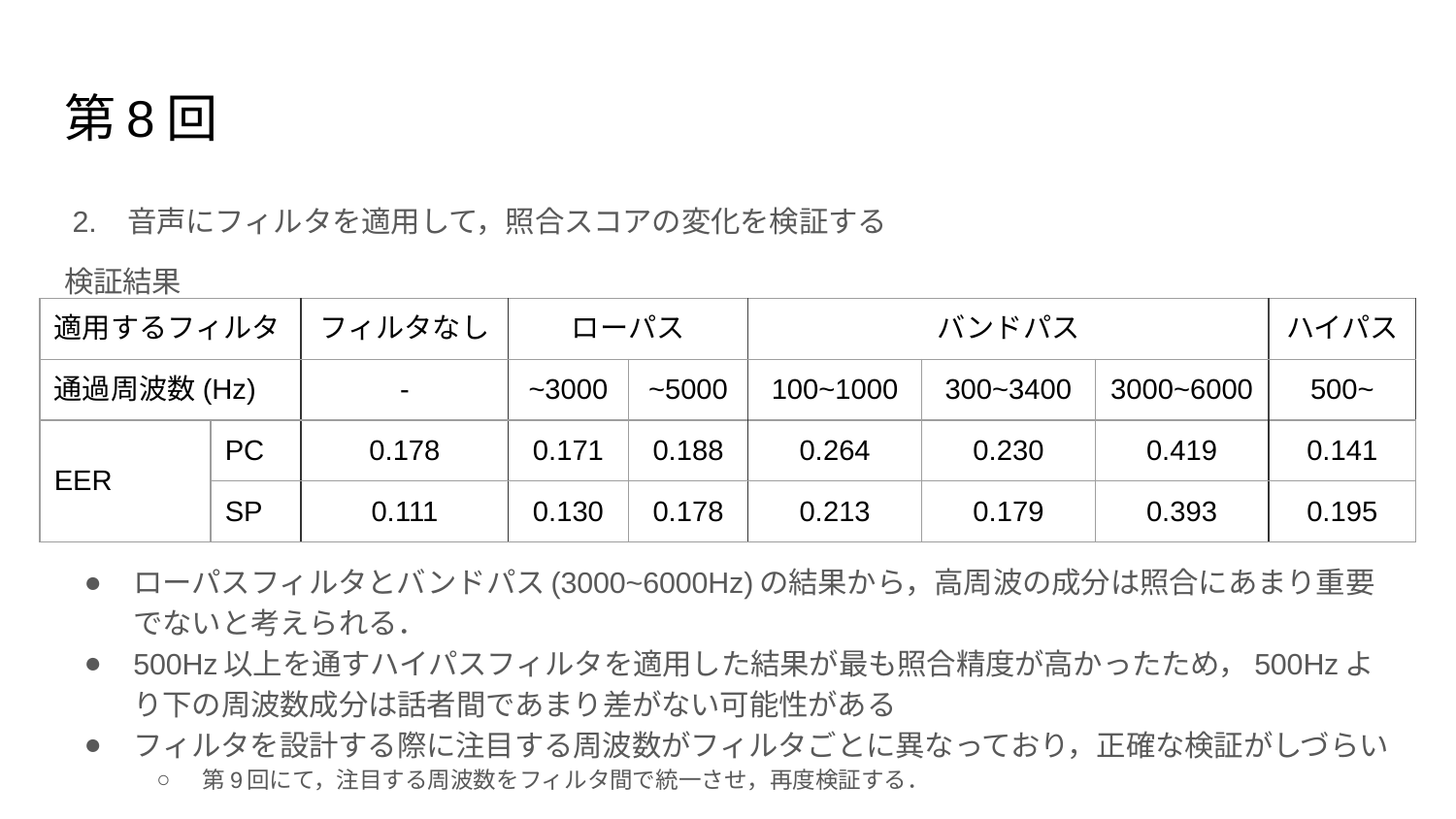

# 第8回
 2.   音声にフィルタを適用して，照合スコアの変化を検証する
検証結果

ローパスフィルタとバンドパス(3000~6000Hz)の結果から，高周波の成分は照合にあまり重要でないと考えられる．
500Hz以上を通すハイパスフィルタを適用した結果が最も照合精度が高かったため，500Hzより下の周波数成分は話者間であまり差がない可能性がある
フィルタを設計する際に注目する周波数がフィルタごとに異なっており，正確な検証がしづらい
第9回にて，注目する周波数をフィルタ間で統一させ，再度検証する．
| 適用するフィルタ |  | フィルタなし | ローパス |  | バンドパス |  |  | ハイパス |
| --- | --- | --- | --- | --- | --- | --- | --- | --- |
| 通過周波数(Hz) |  | - | ~3000 | ~5000 | 100~1000 | 300~3400 | 3000~6000 | 500~ |
| EER | PC | 0.178 | 0.171 | 0.188 | 0.264 | 0.230 | 0.419 | 0.141 |
|  | SP | 0.111 | 0.130 | 0.178 | 0.213 | 0.179 | 0.393 | 0.195 |